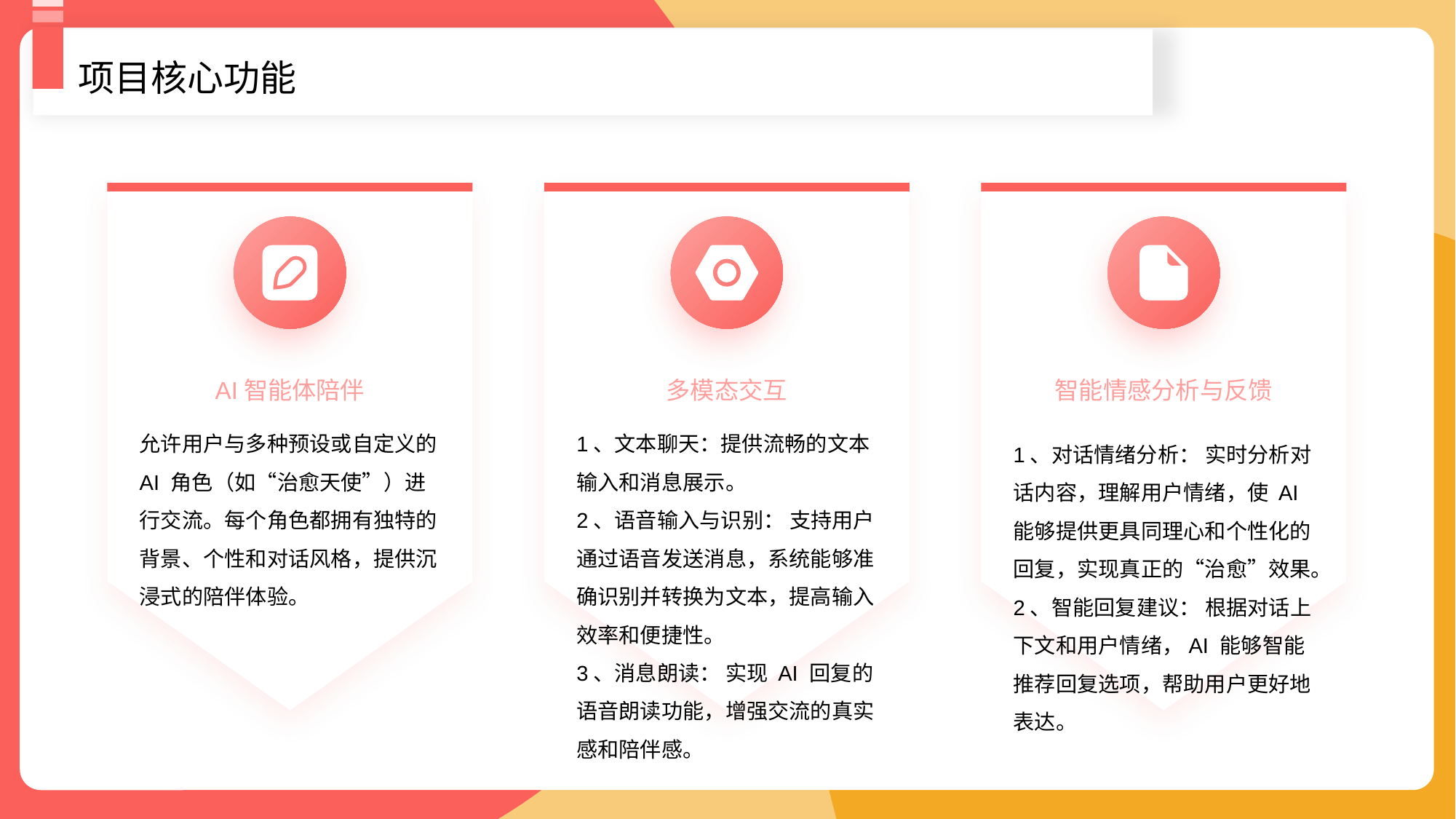

项目核心功能

AI智能体陪伴
多模态交互
智能情感分析与反馈
允许用户与多种预设或自定义的 AI 角色（如“治愈天使”）进行交流。每个角色都拥有独特的背景、个性和对话风格，提供沉浸式的陪伴体验。
1、文本聊天：提供流畅的文本输入和消息展示。
2、语音输入与识别： 支持用户通过语音发送消息，系统能够准确识别并转换为文本，提高输入效率和便捷性。
3、消息朗读： 实现 AI 回复的语音朗读功能，增强交流的真实感和陪伴感。
1、对话情绪分析： 实时分析对话内容，理解用户情绪，使 AI 能够提供更具同理心和个性化的回复，实现真正的“治愈”效果。
2、智能回复建议： 根据对话上下文和用户情绪，AI 能够智能推荐回复选项，帮助用户更好地表达。